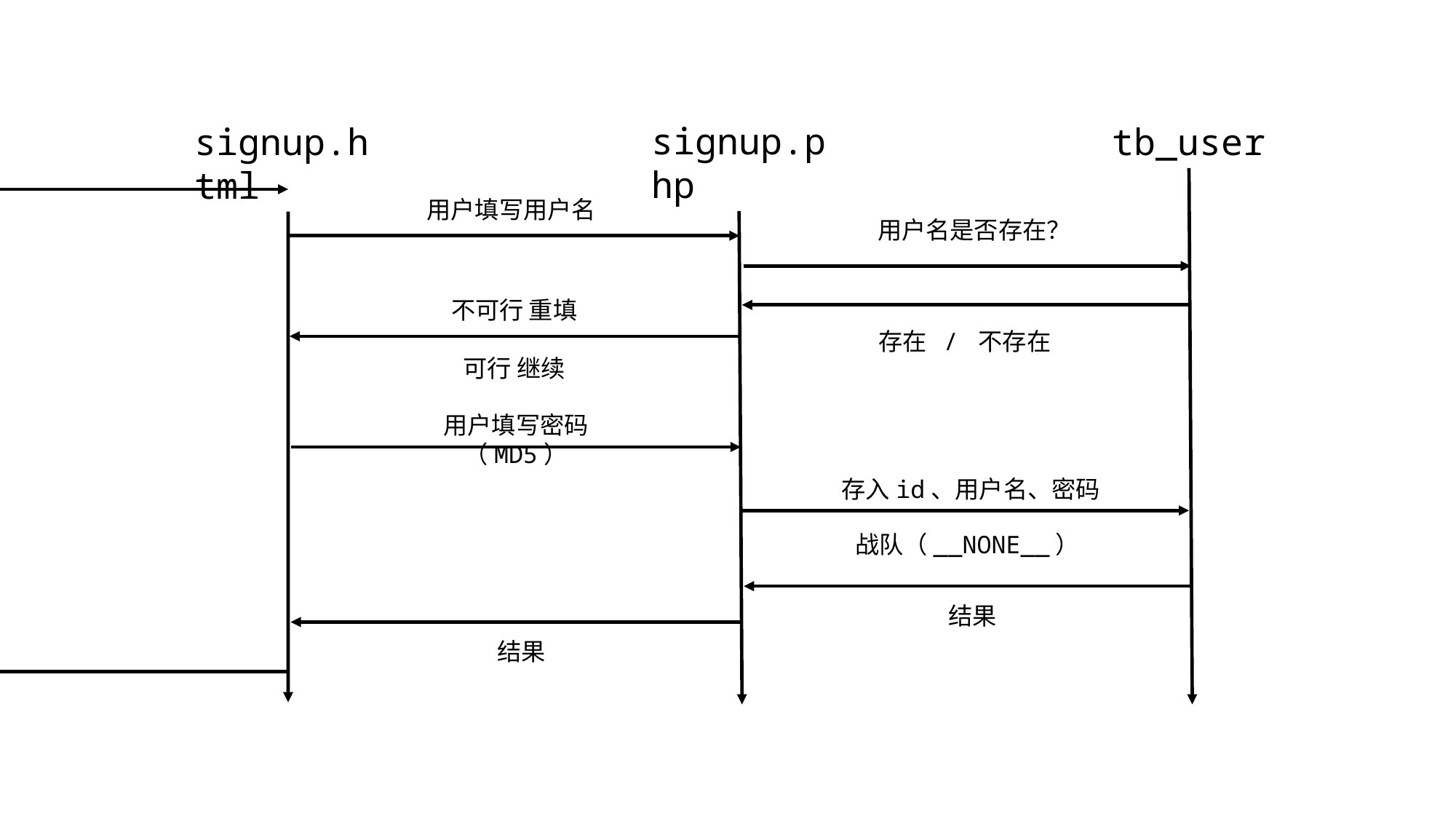

index.html
signup.php
signup.html
tb_user
用户填写用户名
用户名是否存在？
不可行 重填
存在  / 不存在
可行 继续
用户填写密码（MD5）
存入id、用户名、密码
战队（__NONE__）
结果
结果